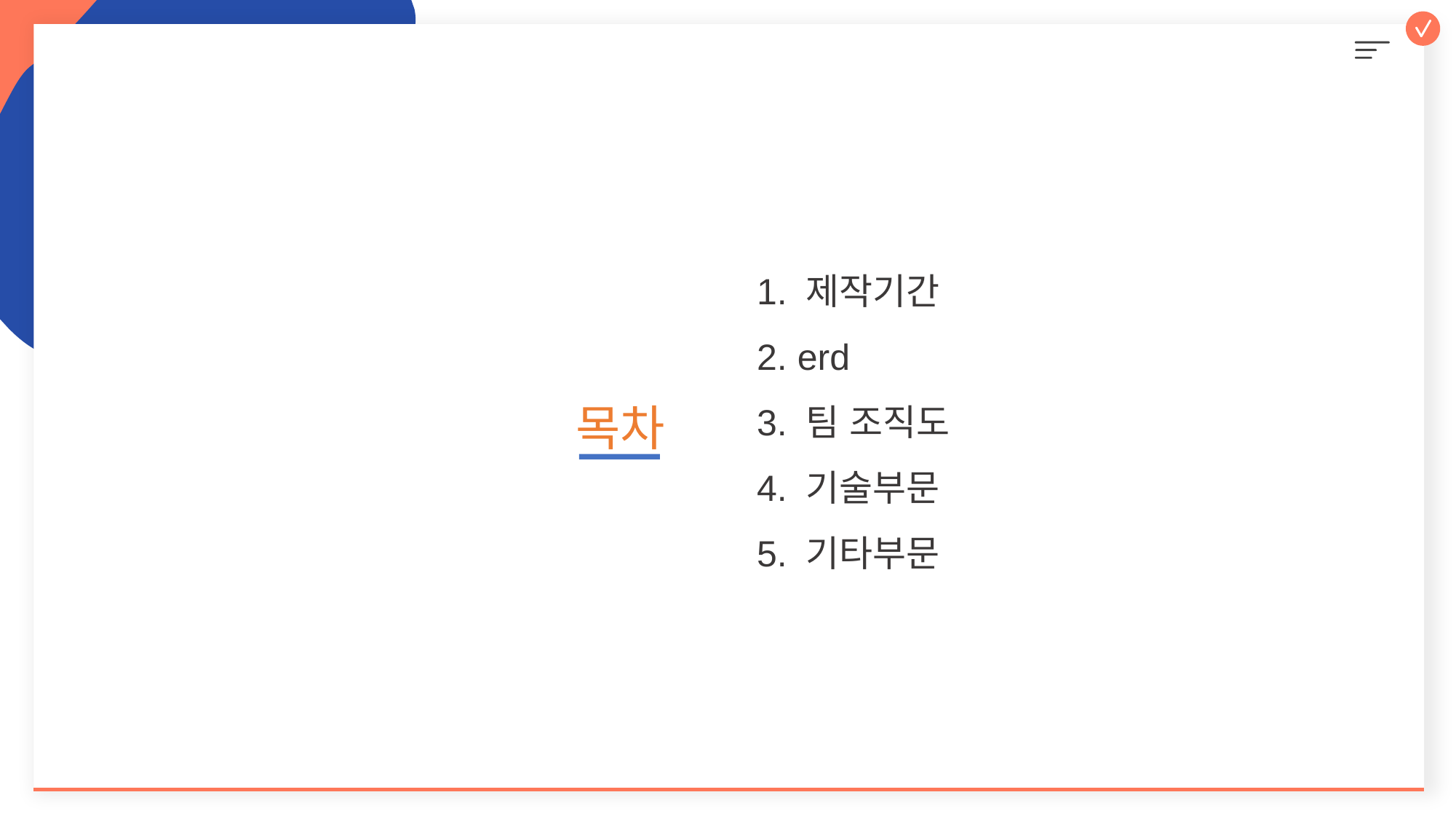

1. 제작기간
2. erd
3. 팀 조직도
4. 기술부문
5. 기타부문
목차